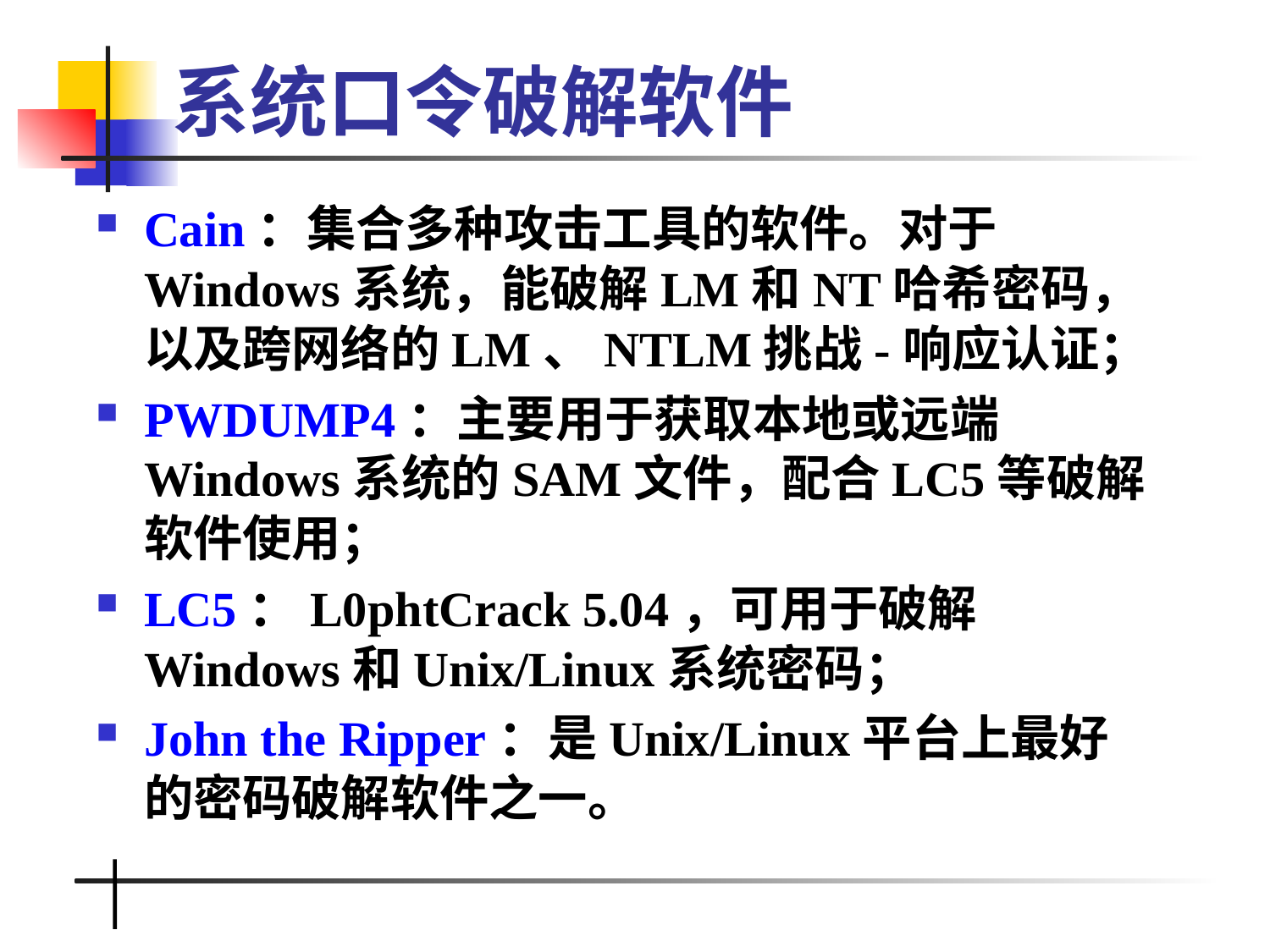

# 系统口令破解软件
Cain：集合多种攻击工具的软件。对于Windows系统，能破解LM和NT哈希密码，以及跨网络的LM、NTLM挑战-响应认证；
PWDUMP4：主要用于获取本地或远端Windows系统的SAM文件，配合LC5等破解软件使用；
LC5：L0phtCrack 5.04，可用于破解Windows和Unix/Linux系统密码；
John the Ripper：是Unix/Linux平台上最好的密码破解软件之一。